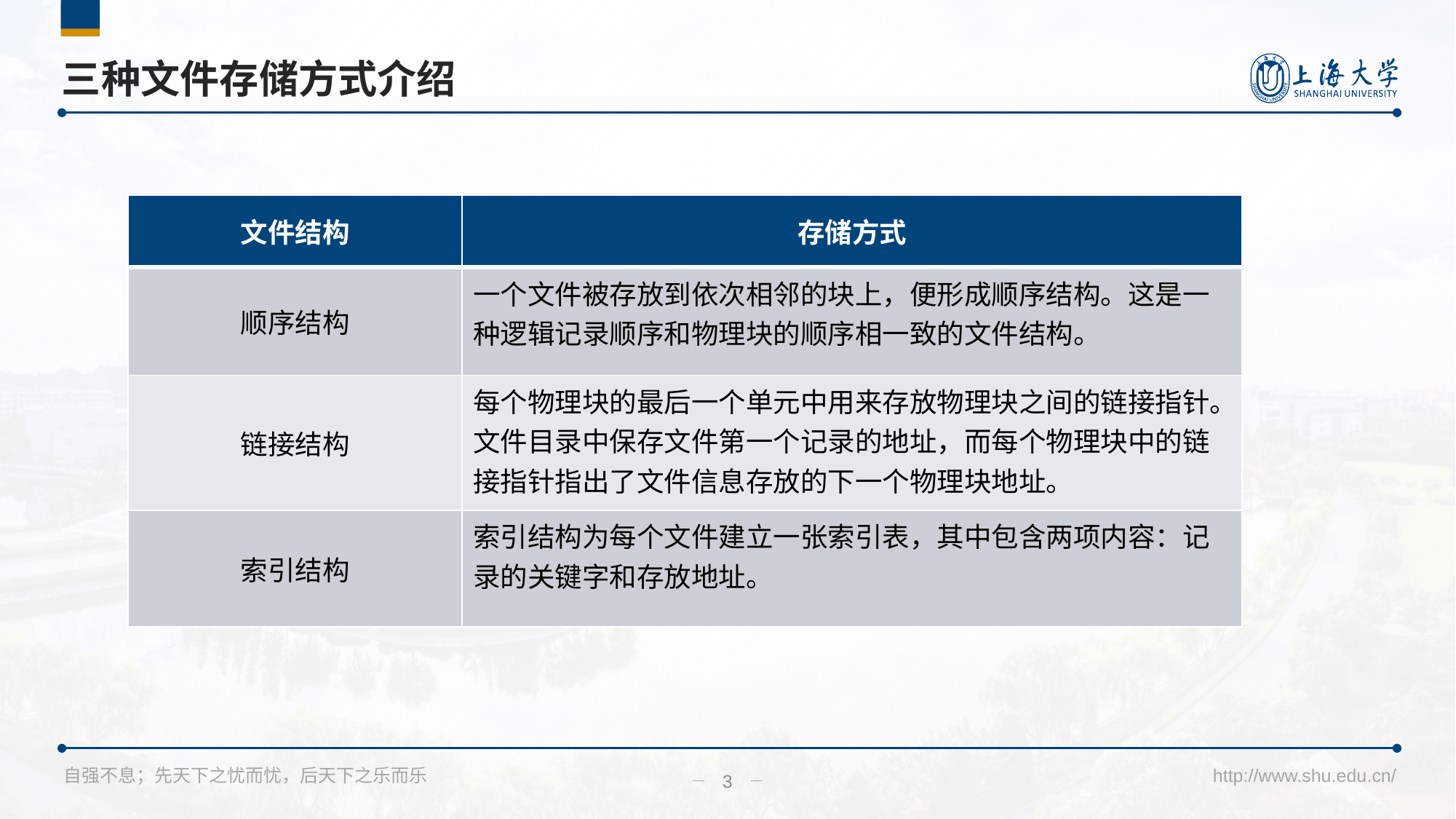

# 三种文件存储方式介绍
| 文件结构 | 存储方式 |
| --- | --- |
| 顺序结构 | 一个文件被存放到依次相邻的块上，便形成顺序结构。这是一种逻辑记录顺序和物理块的顺序相一致的文件结构。 |
| 链接结构 | 每个物理块的最后一个单元中用来存放物理块之间的链接指针。文件目录中保存文件第一个记录的地址，而每个物理块中的链接指针指出了文件信息存放的下一个物理块地址。 |
| 索引结构 | 索引结构为每个文件建立一张索引表，其中包含两项内容：记录的关键字和存放地址。 |
3